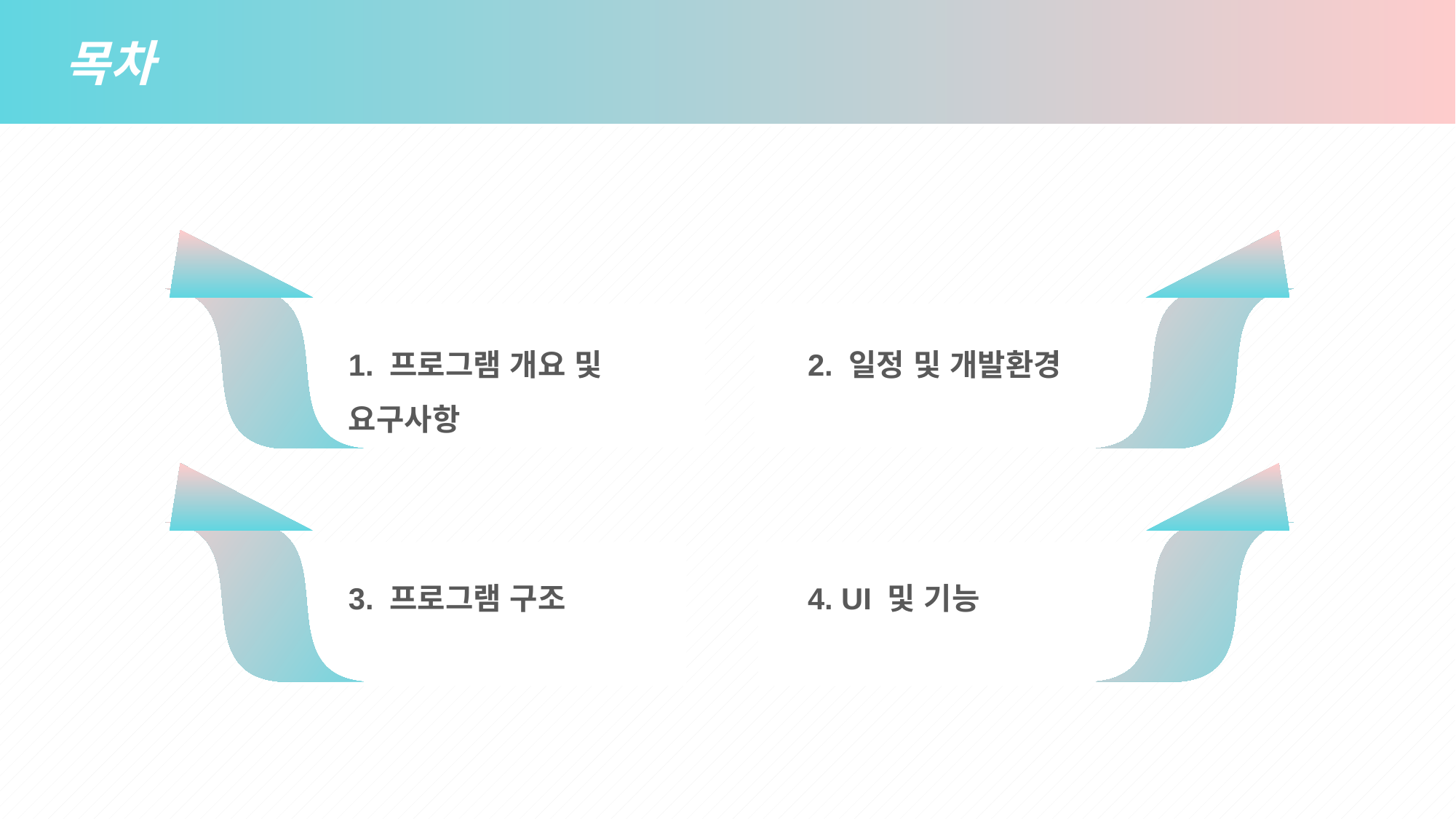

목차

2. 일정 및 개발환경
1. 프로그램 개요 및
요구사항

4. UI 및 기능
3. 프로그램 구조